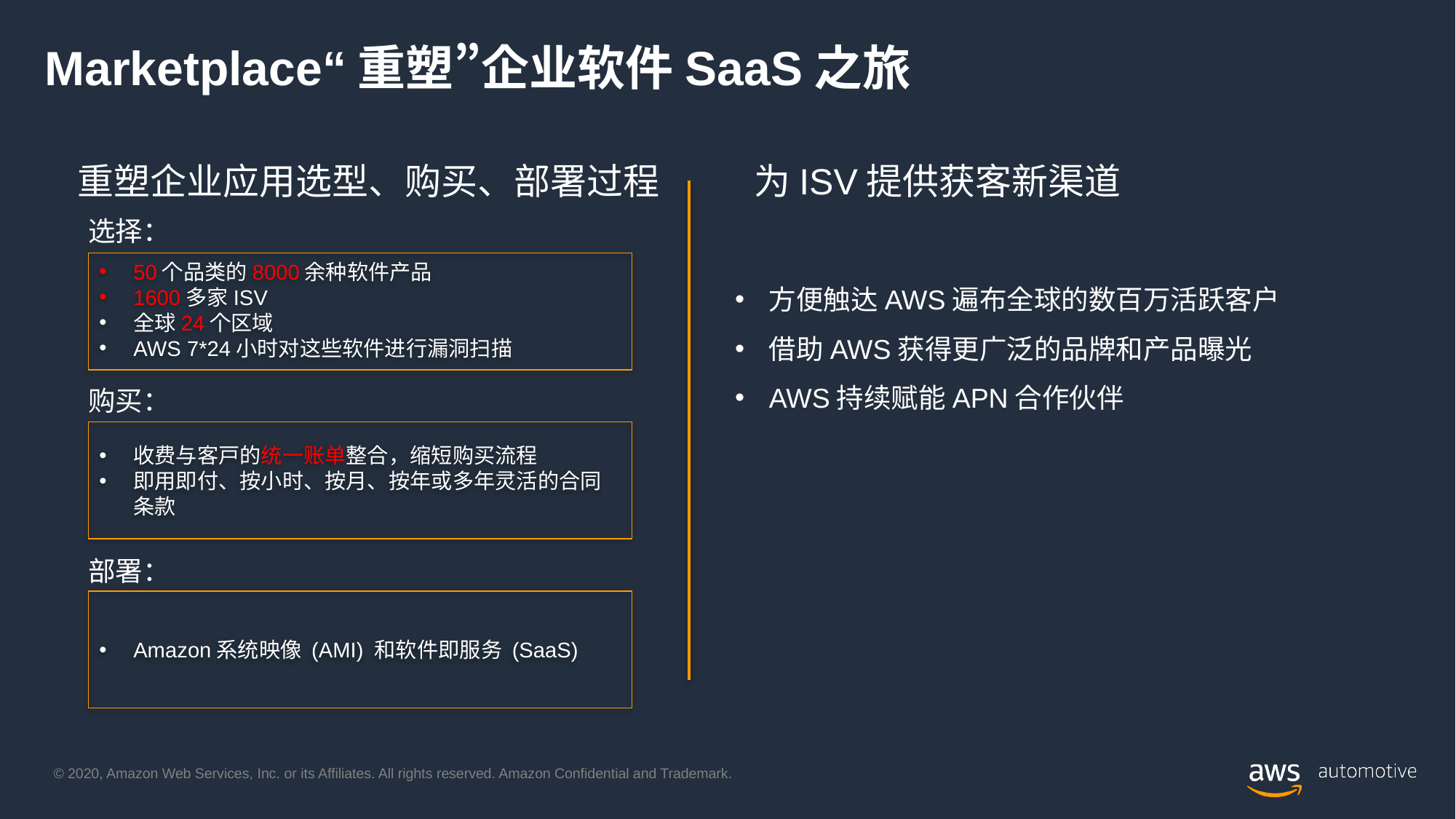

Marketplace“重塑”企业软件SaaS之旅

重塑企业应用选型、购买、部署过程
为ISV提供获客新渠道
选择：
50个品类的8000余种软件产品
1600多家ISV
全球24个区域
AWS 7*24小时对这些软件进行漏洞扫描
方便触达AWS遍布全球的数百万活跃客户
借助AWS获得更广泛的品牌和产品曝光
AWS持续赋能APN合作伙伴
购买：
收费与客户的统一账单整合，缩短购买流程
即用即付、按小时、按月、按年或多年灵活的合同条款
部署：
Amazon系统映像 (AMI) 和软件即服务 (SaaS)